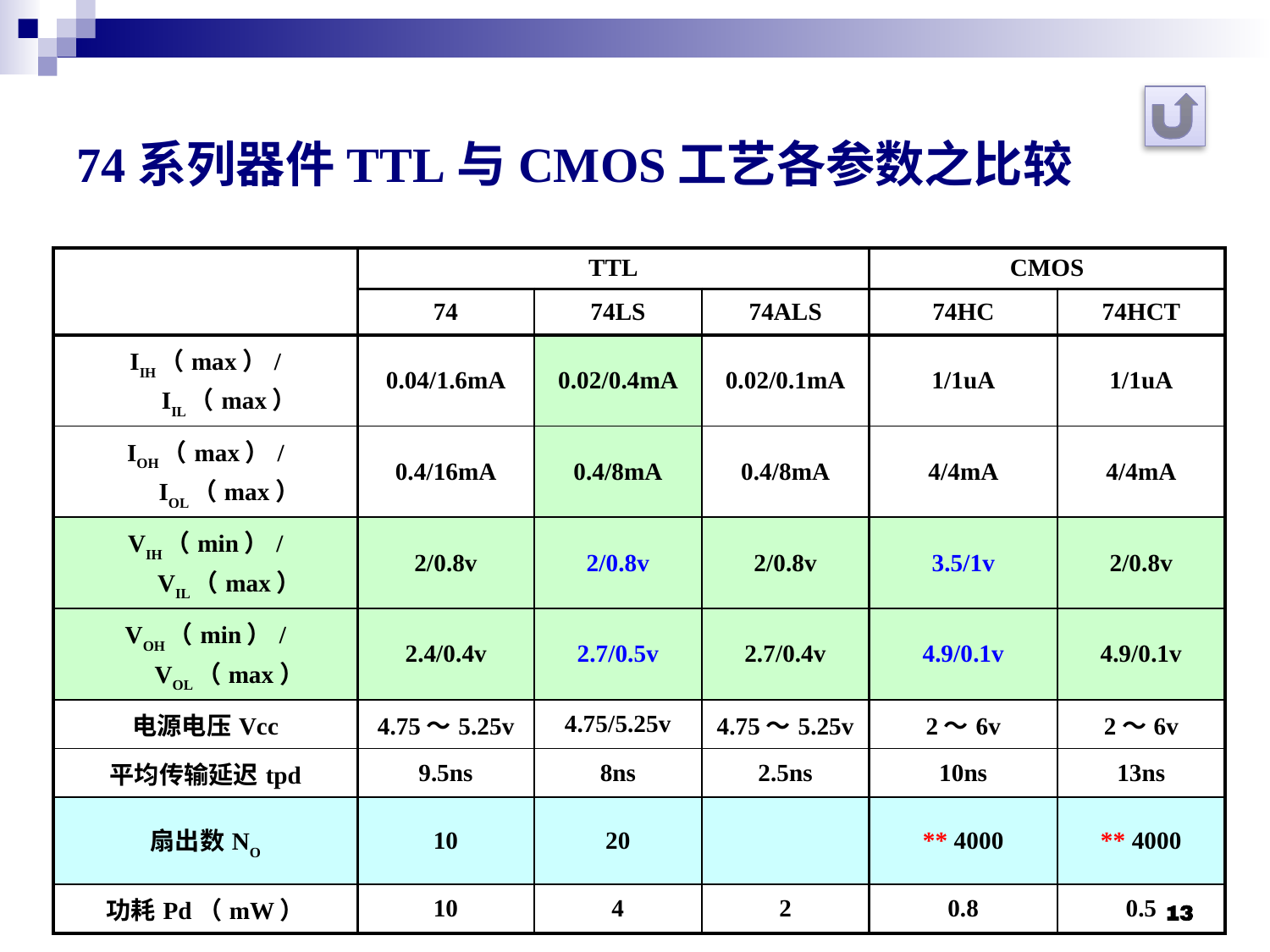

# 74系列器件TTL与CMOS工艺各参数之比较
|  | TTL |  |  | CMOS |  |
| --- | --- | --- | --- | --- | --- |
|  | 74 | 74LS | 74ALS | 74HC | 74HCT |
| IIH（max）/ IIL（max） | 0.04/1.6mA | 0.02/0.4mA | 0.02/0.1mA | 1/1uA | 1/1uA |
| IOH（max）/ IOL（max） | 0.4/16mA | 0.4/8mA | 0.4/8mA | 4/4mA | 4/4mA |
| VIH（min）/ VIL（max） | 2/0.8v | 2/0.8v | 2/0.8v | 3.5/1v | 2/0.8v |
| VOH（min）/ VOL（max） | 2.4/0.4v | 2.7/0.5v | 2.7/0.4v | 4.9/0.1v | 4.9/0.1v |
| 电源电压Vcc | 4.75～5.25v | 4.75/5.25v | 4.75～5.25v | 2～6v | 2～6v |
| 平均传输延迟tpd | 9.5ns | 8ns | 2.5ns | 10ns | 13ns |
| 扇出数NO | 10 | 20 |  | \*\* 4000 | \*\* 4000 |
| 功耗Pd（mW） | 10 | 4 | 2 | 0.8 | 0.5 |
13